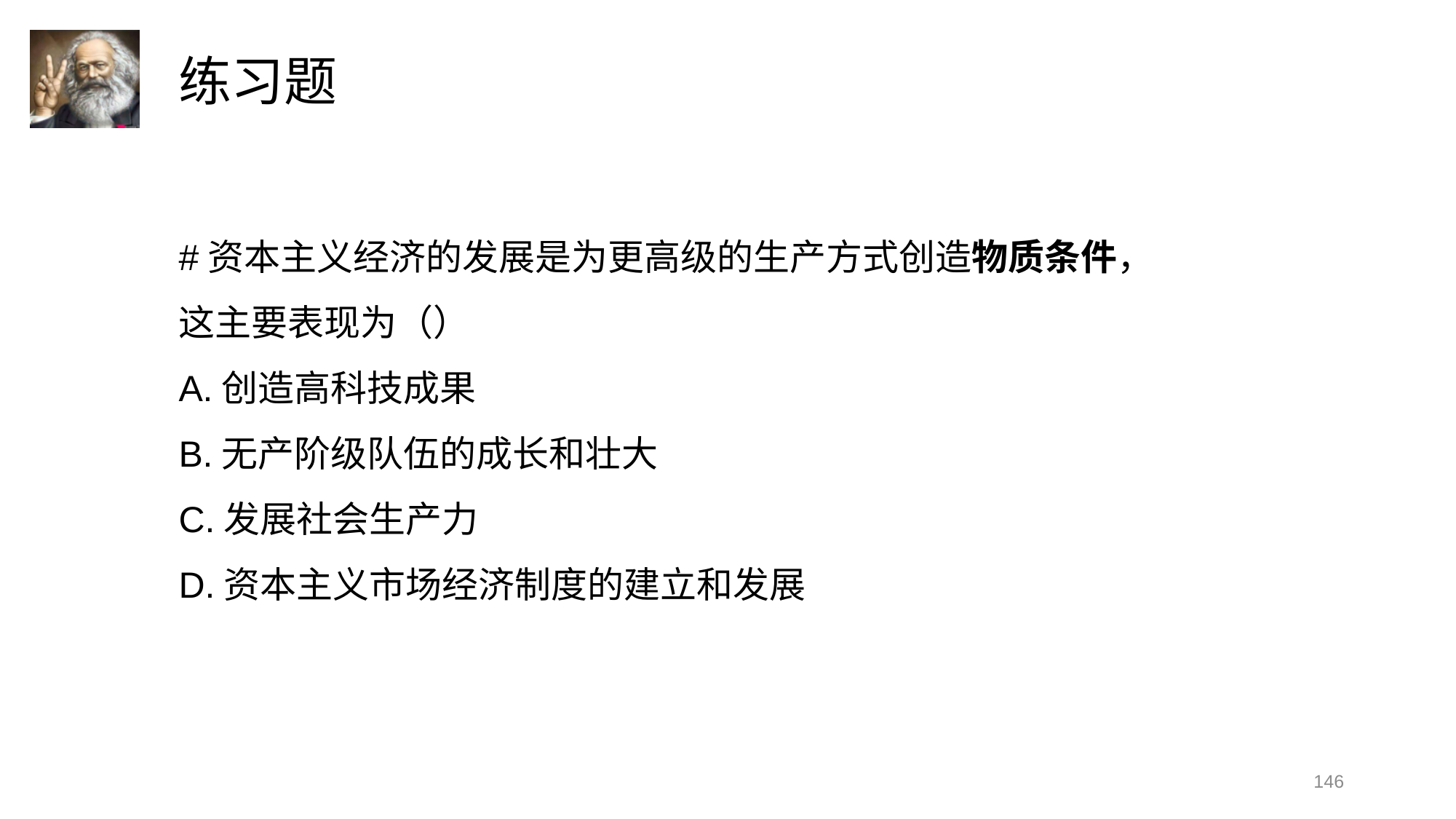

#资本主义经济的发展是为更高级的生产方式创造物质条件，
这主要表现为（）
A.创造高科技成果
B.无产阶级队伍的成长和壮大
C.发展社会生产力
D.资本主义市场经济制度的建立和发展
146